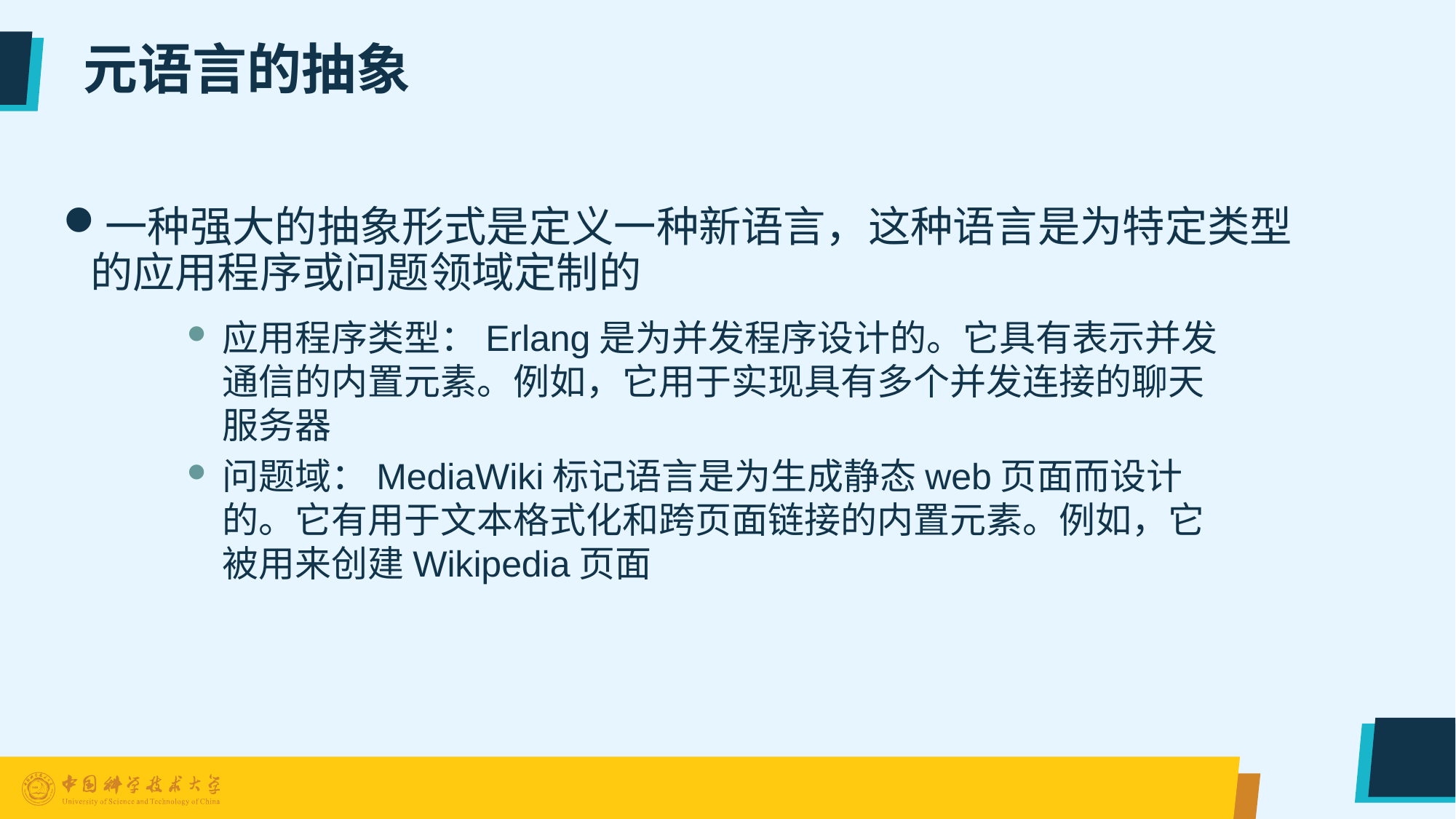

# 元语言的抽象

一种强大的抽象形式是定义一种新语言，这种语言是为特定类型的应用程序或问题领域定制的

应用程序类型：Erlang是为并发程序设计的。它具有表示并发通信的内置元素。例如，它用于实现具有多个并发连接的聊天服务器
问题域：MediaWiki标记语言是为生成静态web页面而设计的。它有用于文本格式化和跨页面链接的内置元素。例如，它被用来创建Wikipedia页面